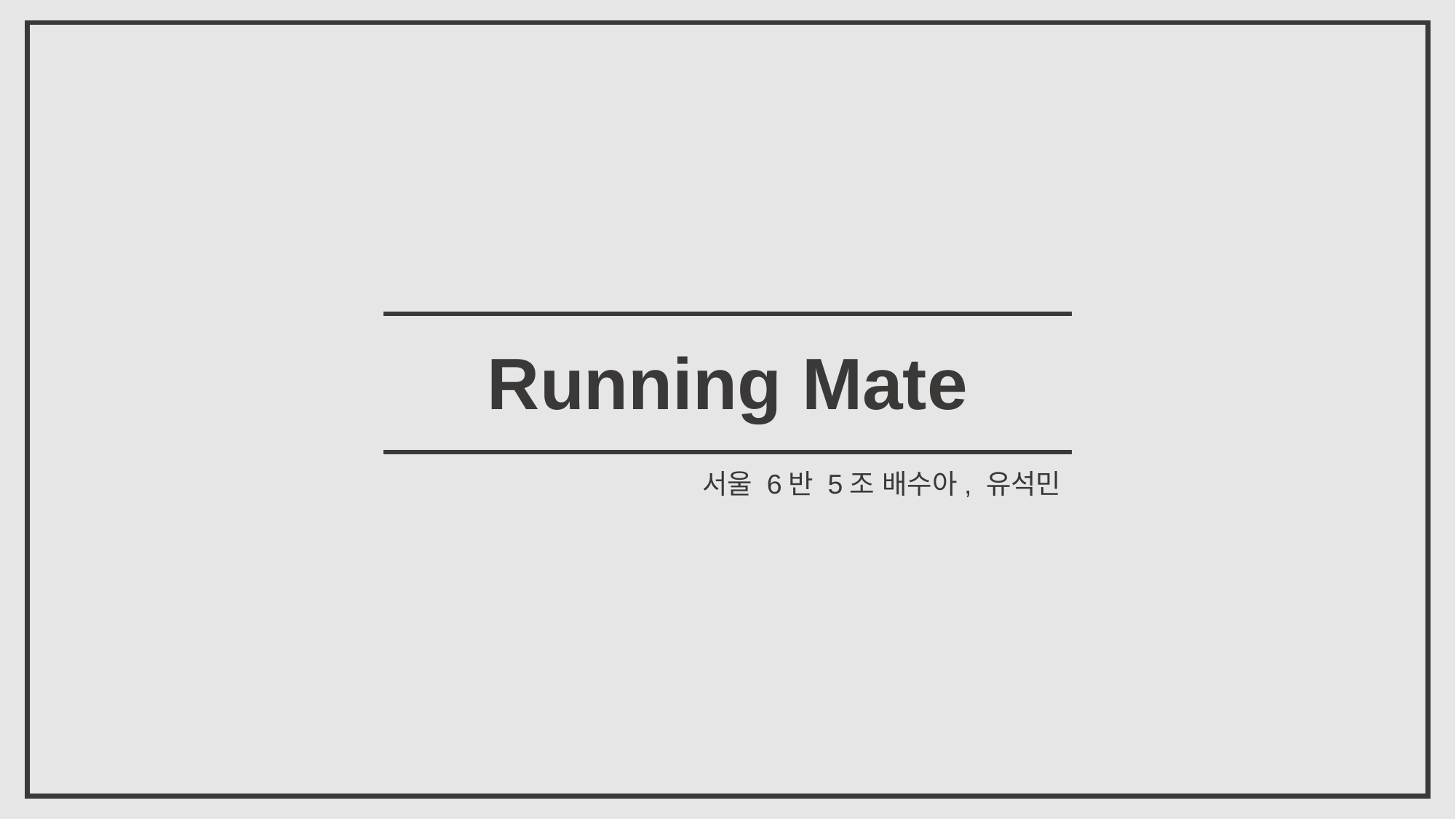

Running Mate
서울 6반 5조 배수아, 유석민